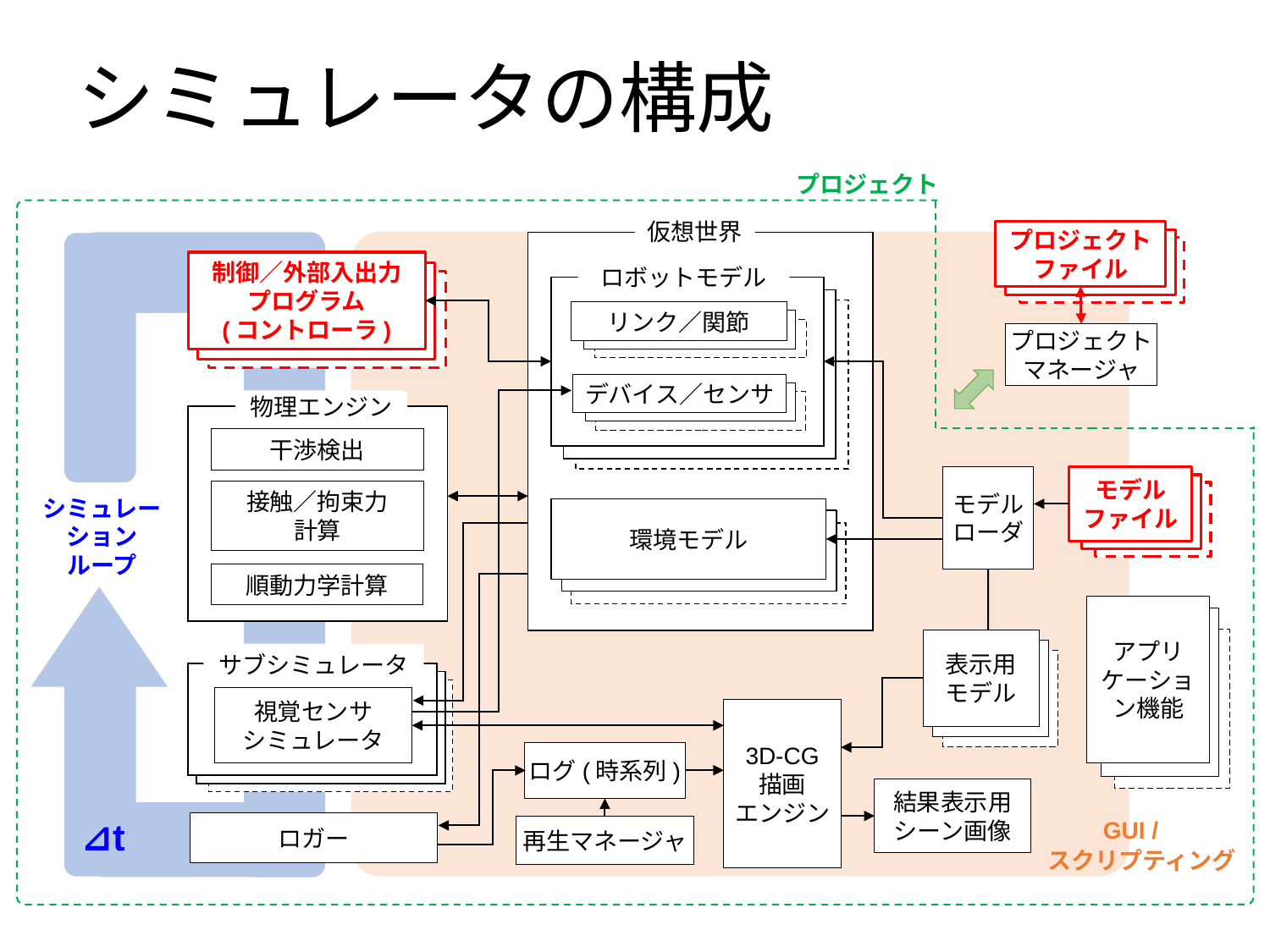

# シミュレータの構成
プロジェクト

仮想世界

ロボットモデル

リンク／関節

デバイス／センサ

環境モデル

プロジェクト
ファイル

制御／外部入出力
プログラム
(コントローラ)

プロジェクト
マネージャ

モデル
ローダ

物理エンジン

干渉検出
モデル
ファイル

接触／拘束力
計算
シミュレー
ション
ループ

順動力学計算
表示用
モデル

アプリケーション機能

サブシミュレータ

視覚センサ
シミュレータ
3D-CG
描画
エンジン
ログ(時系列)

結果表示用
シーン画像
再生マネージャ
⊿t
GUI /
ロガー
スクリプティング